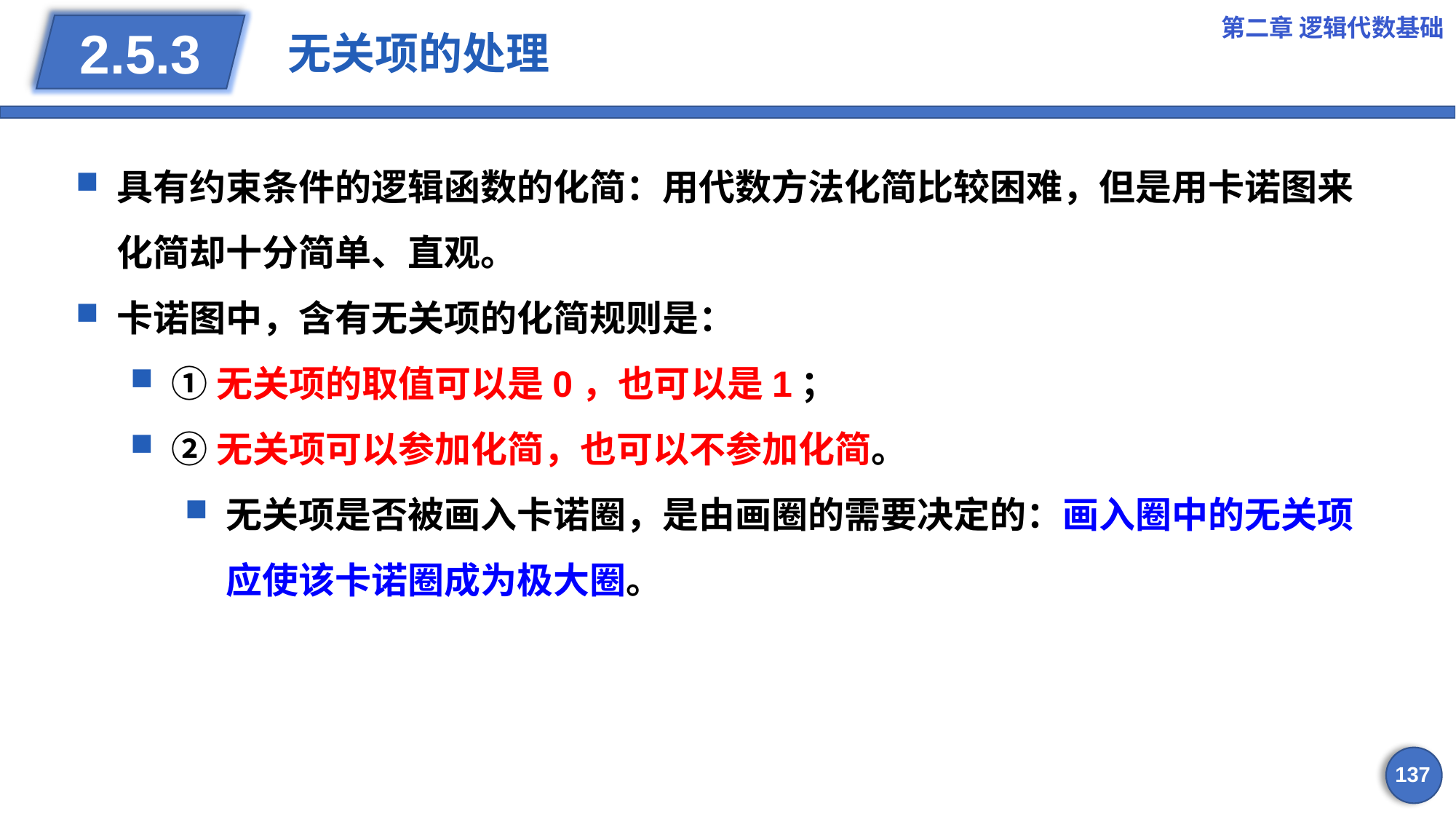

第二章 逻辑代数基础
# 无关项的处理
2.5.3
具有约束条件的逻辑函数的化简：用代数方法化简比较困难，但是用卡诺图来化简却十分简单、直观。
卡诺图中，含有无关项的化简规则是：
①无关项的取值可以是0，也可以是1；
②无关项可以参加化简，也可以不参加化简。
无关项是否被画入卡诺圈，是由画圈的需要决定的：画入圈中的无关项应使该卡诺圈成为极大圈。
137